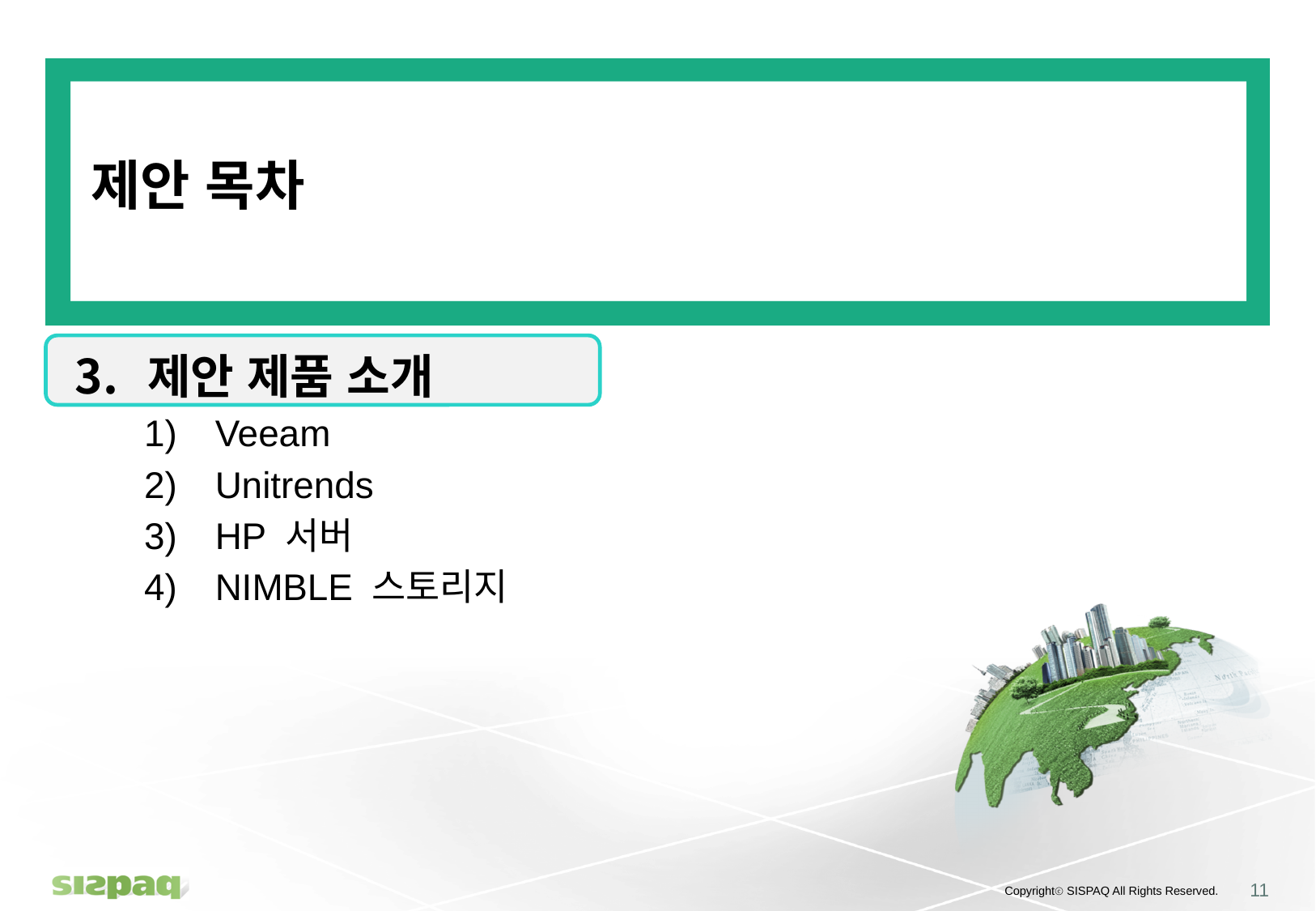

# 제안 목차
 제안 제품 소개
Veeam
Unitrends
HP 서버
NIMBLE 스토리지